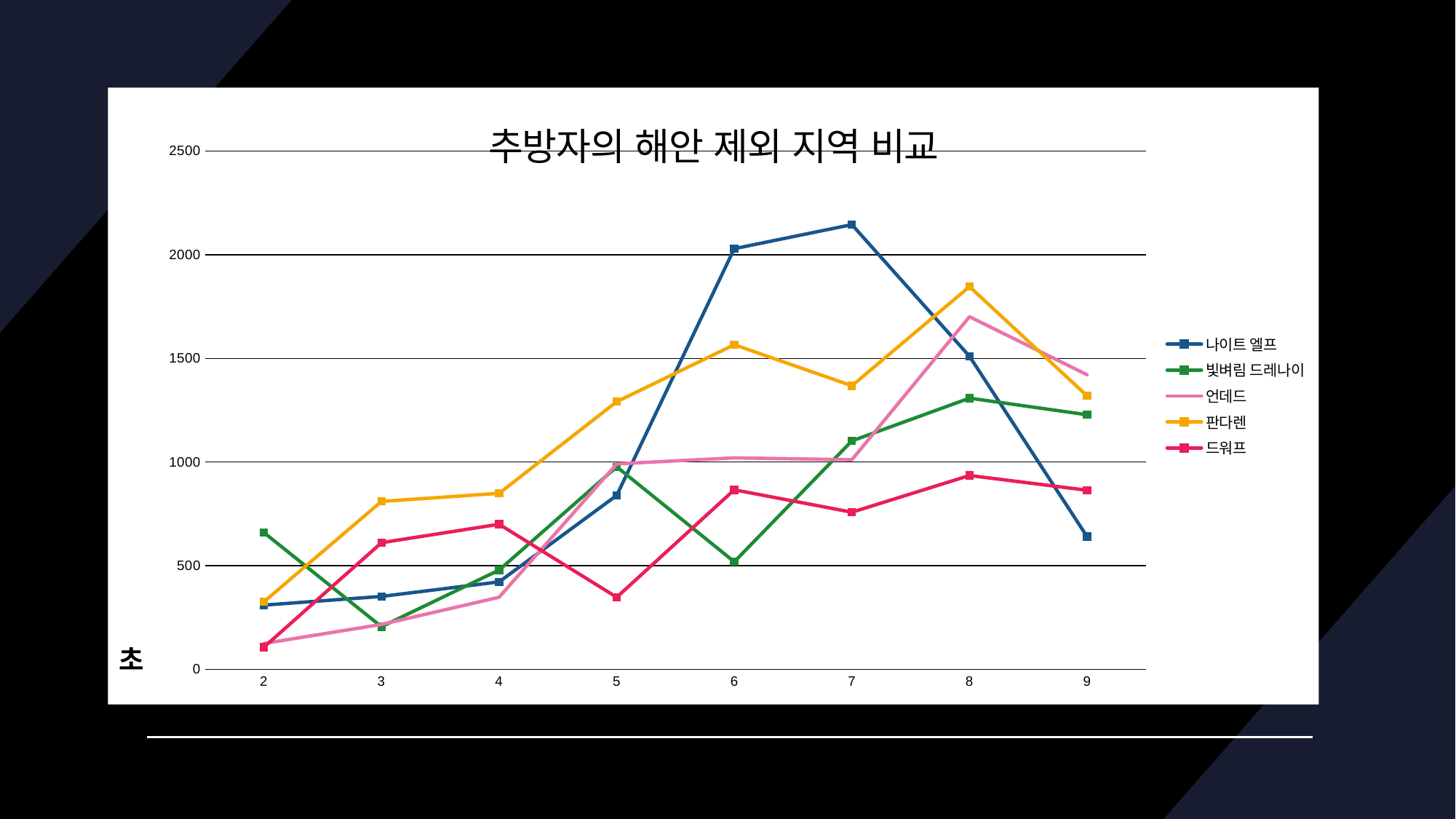

### Chart: 추방자의 해안 제외 지역 비교

| Category | 나이트 엘프 | 빛벼림 드레나이 | 언데드 | 판다렌 | 드워프 |
|---|---|---|---|---|---|
| 2 | 310.0 | 660.0 | 125.0 | 326.0 | 107.0 |
| 3 | 352.0 | 206.0 | 217.0 | 810.0 | 611.0 |
| 4 | 422.0 | 479.0 | 348.0 | 849.0 | 700.0 |
| 5 | 839.0 | 977.0 | 991.0 | 1291.0 | 348.0 |
| 6 | 2029.0 | 519.0 | 1020.0 | 1566.0 | 866.0 |
| 7 | 2145.0 | 1102.0 | 1011.0 | 1368.0 | 758.0 |
| 8 | 1510.0 | 1308.0 | 1701.0 | 1846.0 | 935.0 |
| 9 | 640.0 | 1228.0 | 1421.0 | 1319.0 | 864.0 |